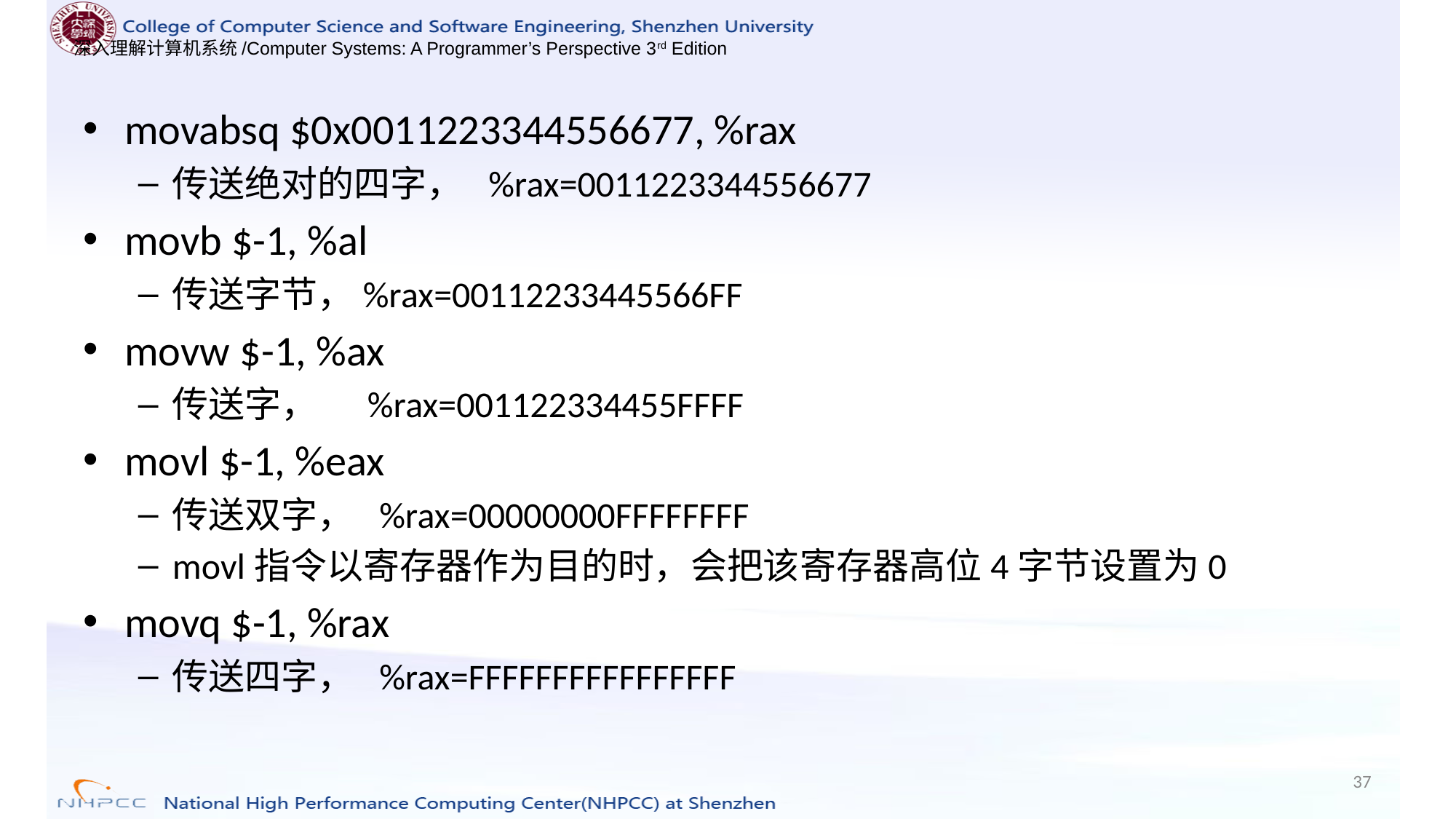

movabsq $0x0011223344556677, %rax
传送绝对的四字，  %rax=0011223344556677
movb $-1, %al
传送字节，%rax=00112233445566FF
movw $-1, %ax
传送字，     %rax=001122334455FFFF
movl $-1, %eax
传送双字，  %rax=00000000FFFFFFFF
movl指令以寄存器作为目的时，会把该寄存器高位4字节设置为0
movq $-1, %rax
传送四字，  %rax=FFFFFFFFFFFFFFFF
37